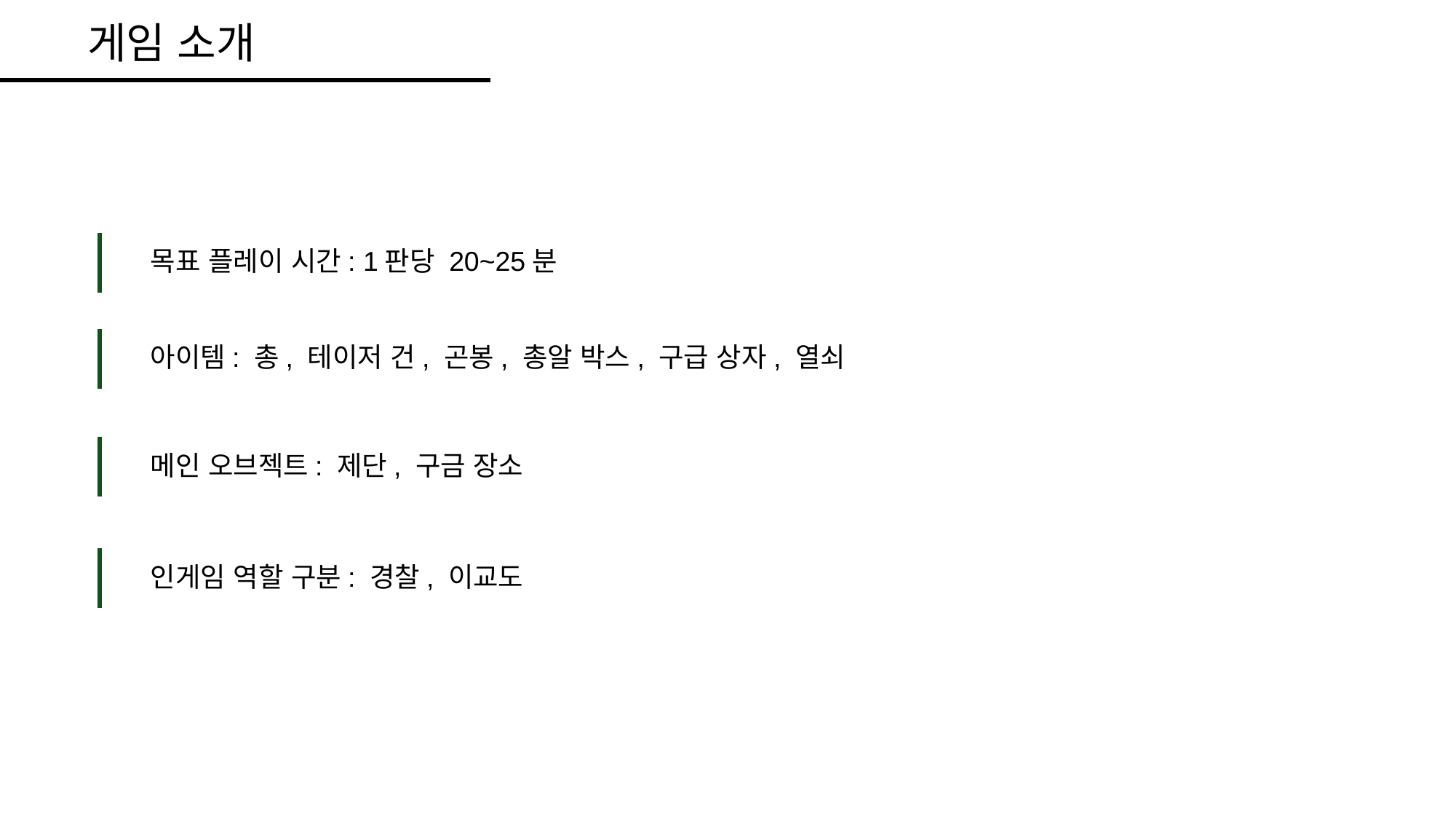

게임 소개
목표 플레이 시간: 1판당 20~25분
아이템: 총, 테이저 건, 곤봉, 총알 박스, 구급 상자, 열쇠
메인 오브젝트: 제단, 구금 장소
인게임 역할 구분: 경찰, 이교도